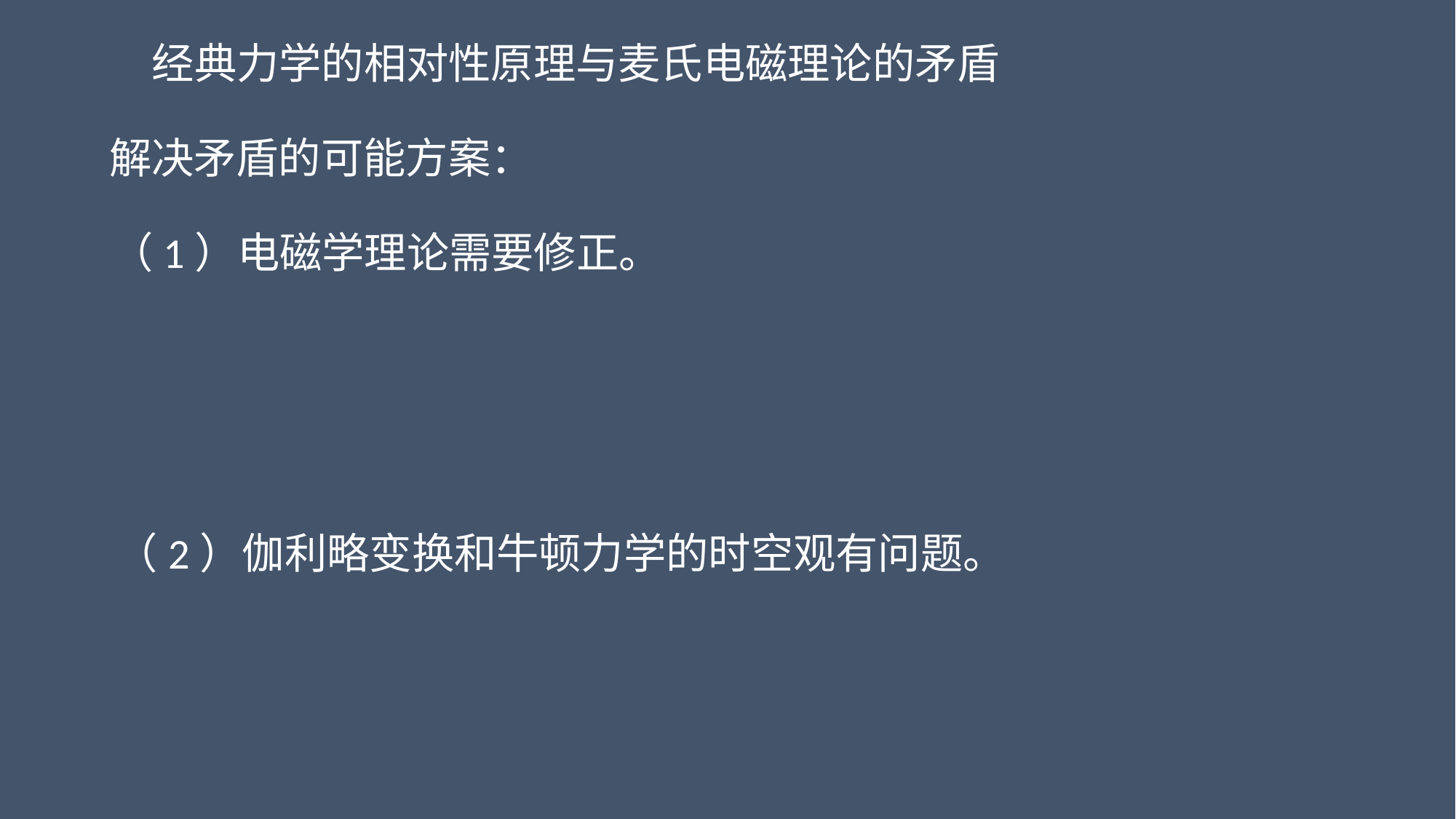

经典力学的相对性原理与麦氏电磁理论的矛盾
解决矛盾的可能方案：
（1）电磁学理论需要修正。
（2）伽利略变换和牛顿力学的时空观有问题。